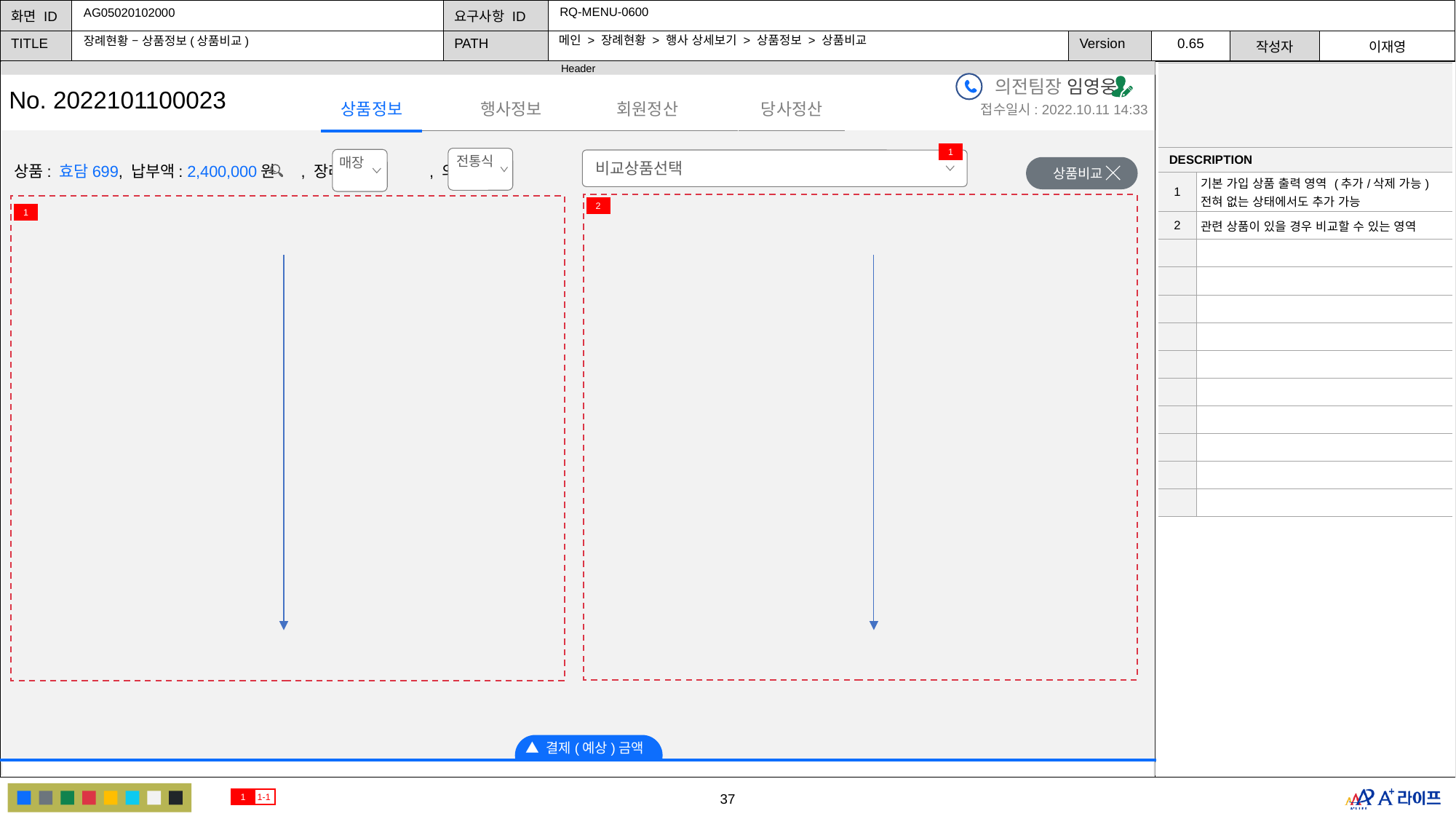

AG05020102000
RQ-MENU-0600
메인 > 장례현황 > 행사 상세보기 > 상품정보 > 상품비교
장례현황 – 상품정보(상품비교)
|  |  |
| --- | --- |
| DESCRIPTION |  |
| 1 | 기본 가입 상품 출력 영역 (추가/삭제 가능) 전혀 없는 상태에서도 추가 가능 |
| 2 | 관련 상품이 있을 경우 비교할 수 있는 영역 |
|  |  |
|  |  |
|  |  |
|  |  |
|  |  |
|  |  |
|  |  |
|  |  |
|  |  |
|  |  |
의전팀장 임영웅

No. 2022101100023
행사정보
회원정산
당사정산
상품정보
접수일시: 2022.10.11 14:33
1
비교상품선택

상품: 효담699, 납부액: 2,400,000원     , 장례:                  , 의복
전통식

     상품비교
매장

2
1
▲ 결제(예상)금액

1
1-1